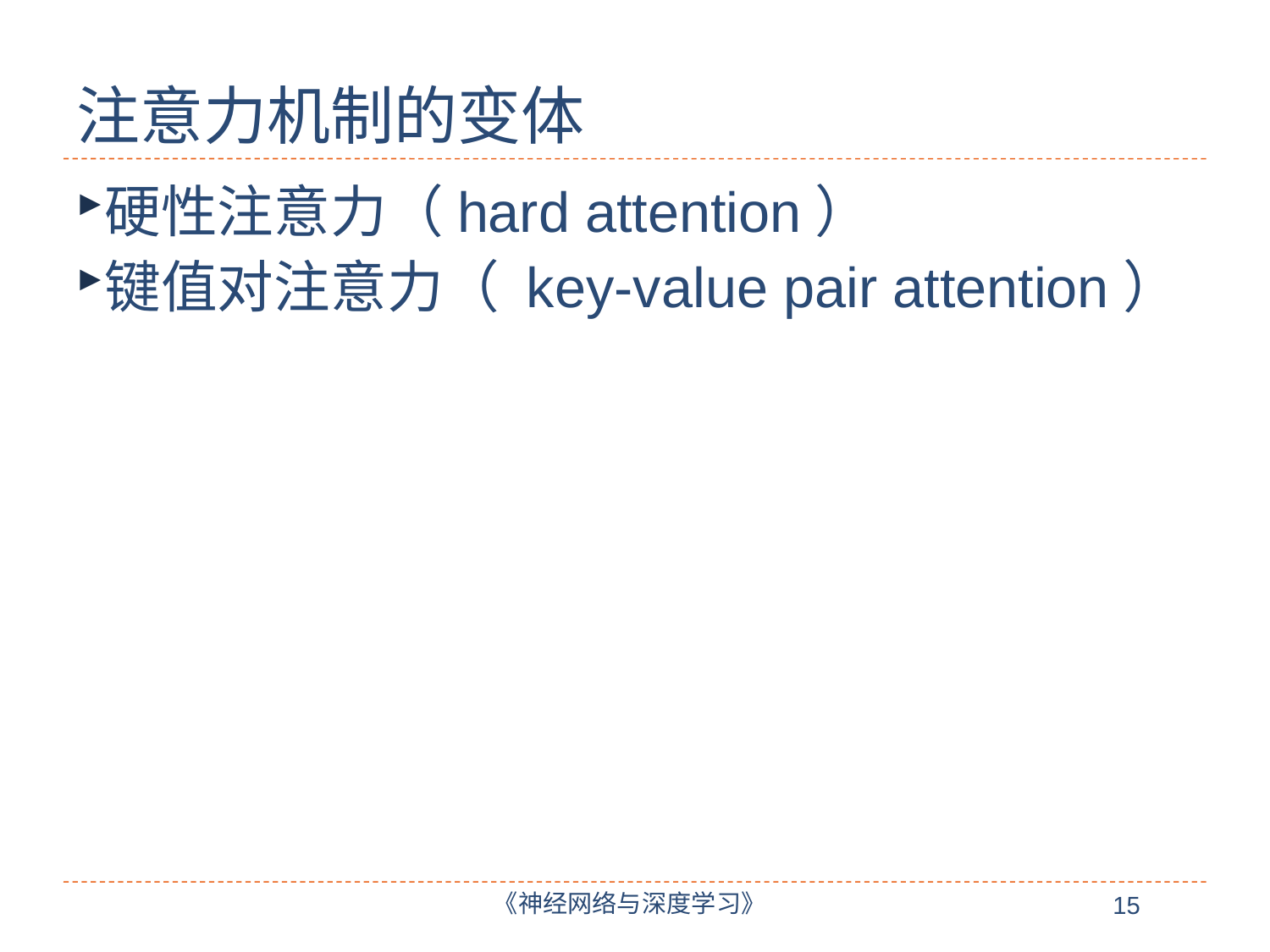

# 注意力机制的变体
硬性注意力（hard attention）
键值对注意力（ key-value pair attention）